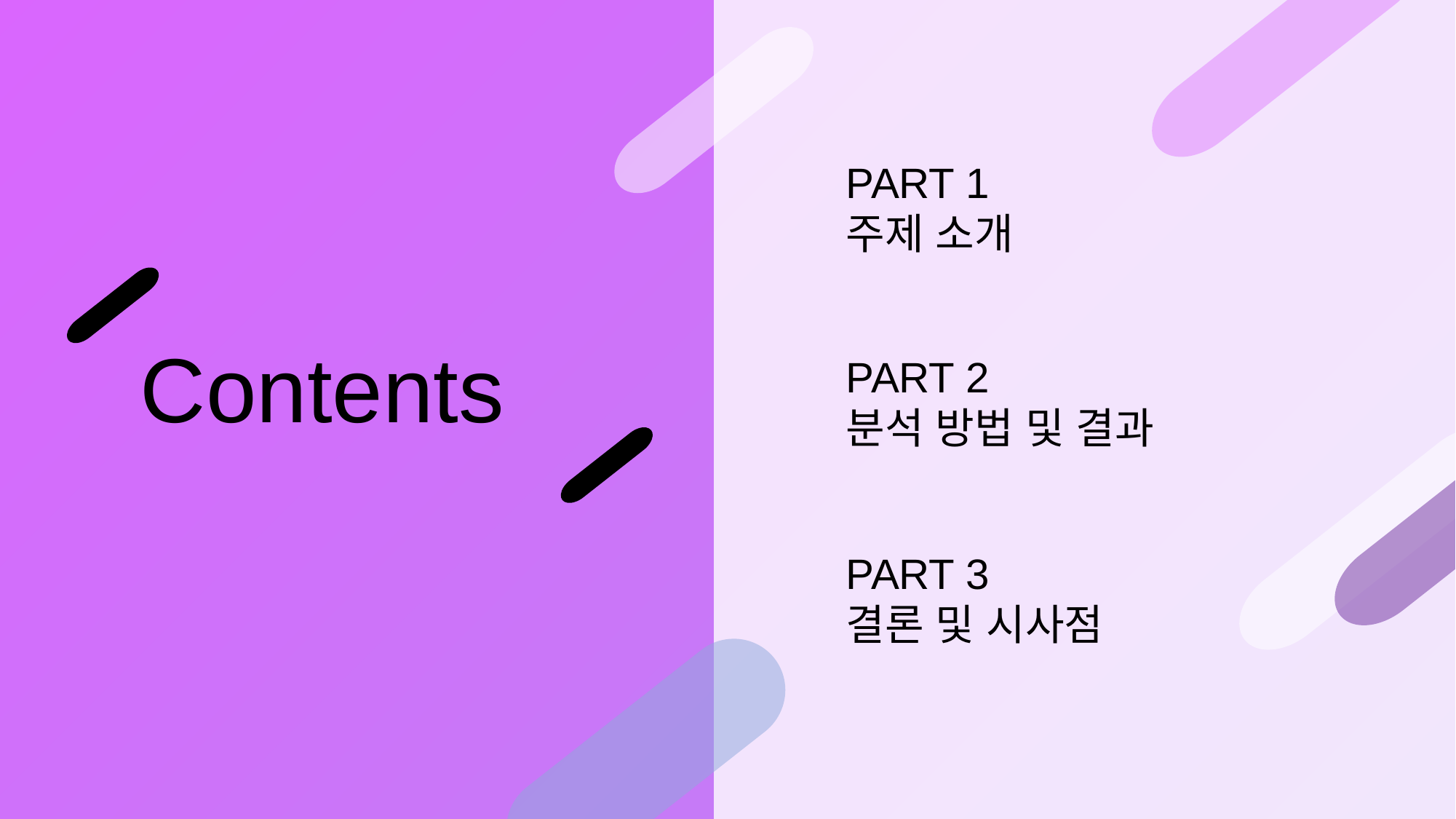

PART 1
주제 소개

Contents
PART 2
분석 방법 및 결과

PART 3
결론 및 시사점